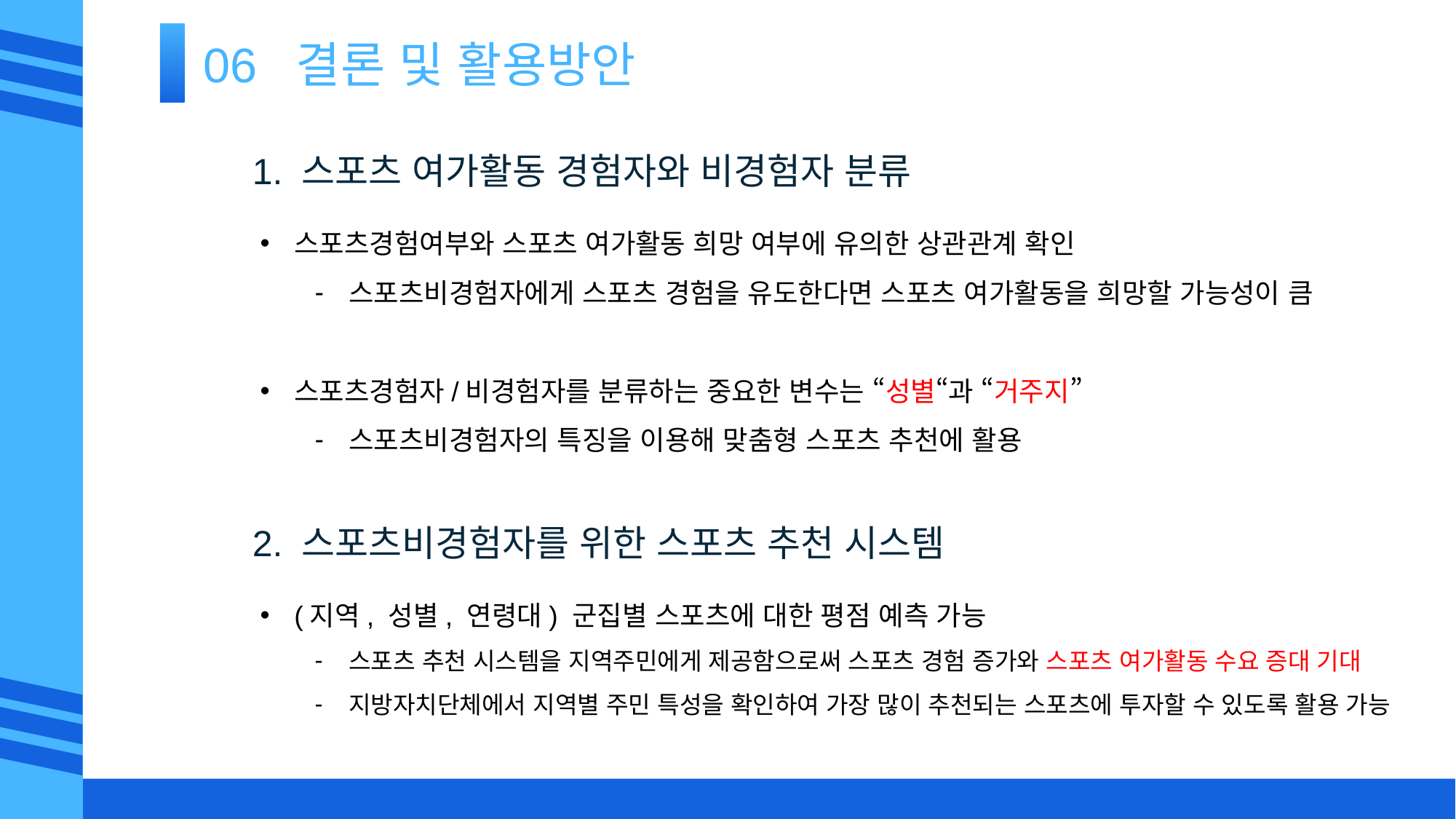

06  결론 및 활용방안

1. 스포츠 여가활동 경험자와 비경험자 분류
스포츠경험여부와 스포츠 여가활동 희망 여부에 유의한 상관관계 확인
스포츠비경험자에게 스포츠 경험을 유도한다면 스포츠 여가활동을 희망할 가능성이 큼

스포츠경험자/비경험자를 분류하는 중요한 변수는 “성별“과 “거주지”
스포츠비경험자의 특징을 이용해 맞춤형 스포츠 추천에 활용
2. 스포츠비경험자를 위한 스포츠 추천 시스템
(지역, 성별, 연령대) 군집별 스포츠에 대한 평점 예측 가능
스포츠 추천 시스템을 지역주민에게 제공함으로써 스포츠 경험 증가와 스포츠 여가활동 수요 증대 기대
지방자치단체에서 지역별 주민 특성을 확인하여 가장 많이 추천되는 스포츠에 투자할 수 있도록 활용 가능